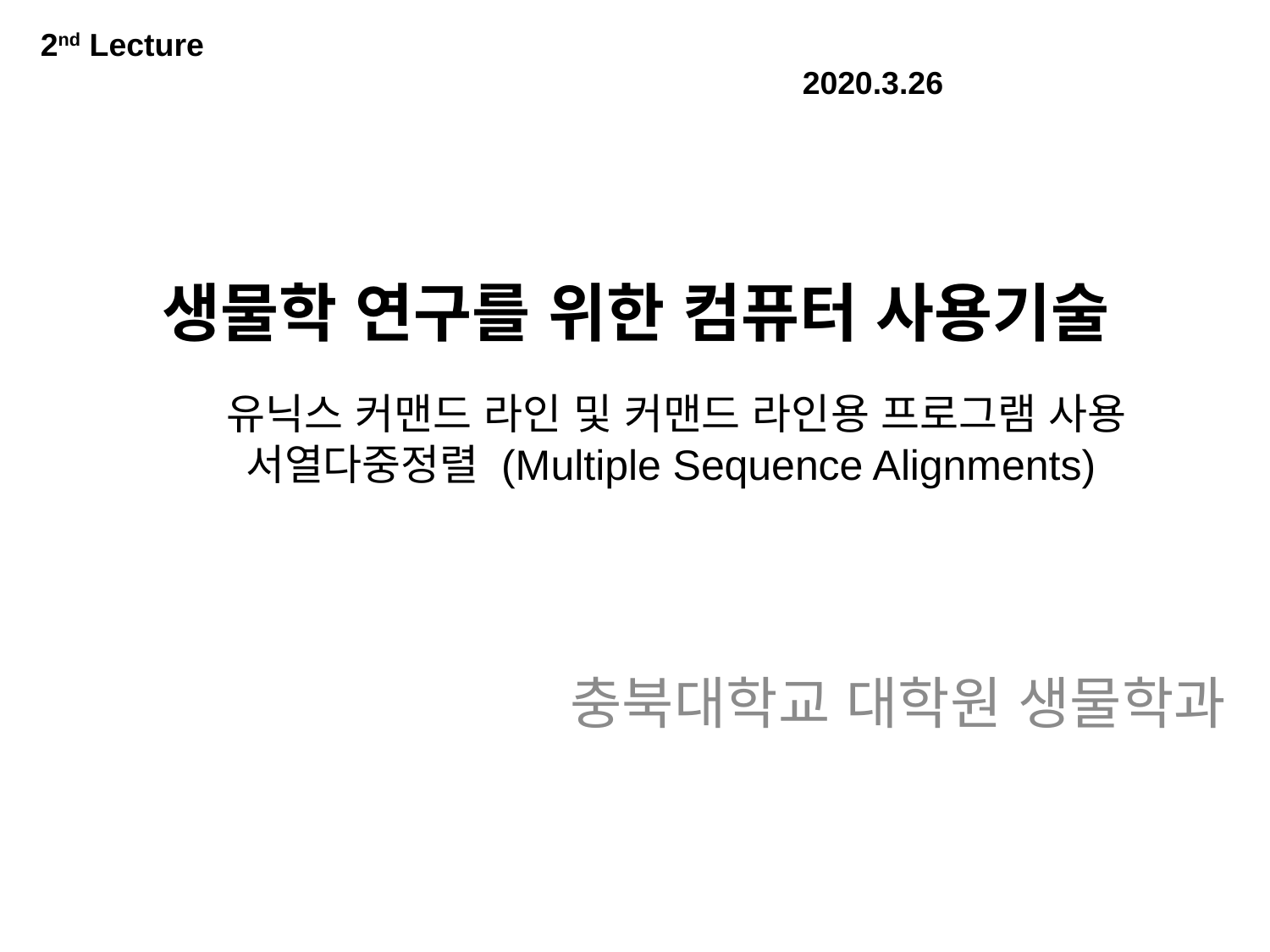

2nd Lecture														2020.3.26
# 생물학 연구를 위한 컴퓨터 사용기술
유닉스 커맨드 라인 및 커맨드 라인용 프로그램 사용
서열다중정렬 (Multiple Sequence Alignments)
충북대학교 대학원 생물학과